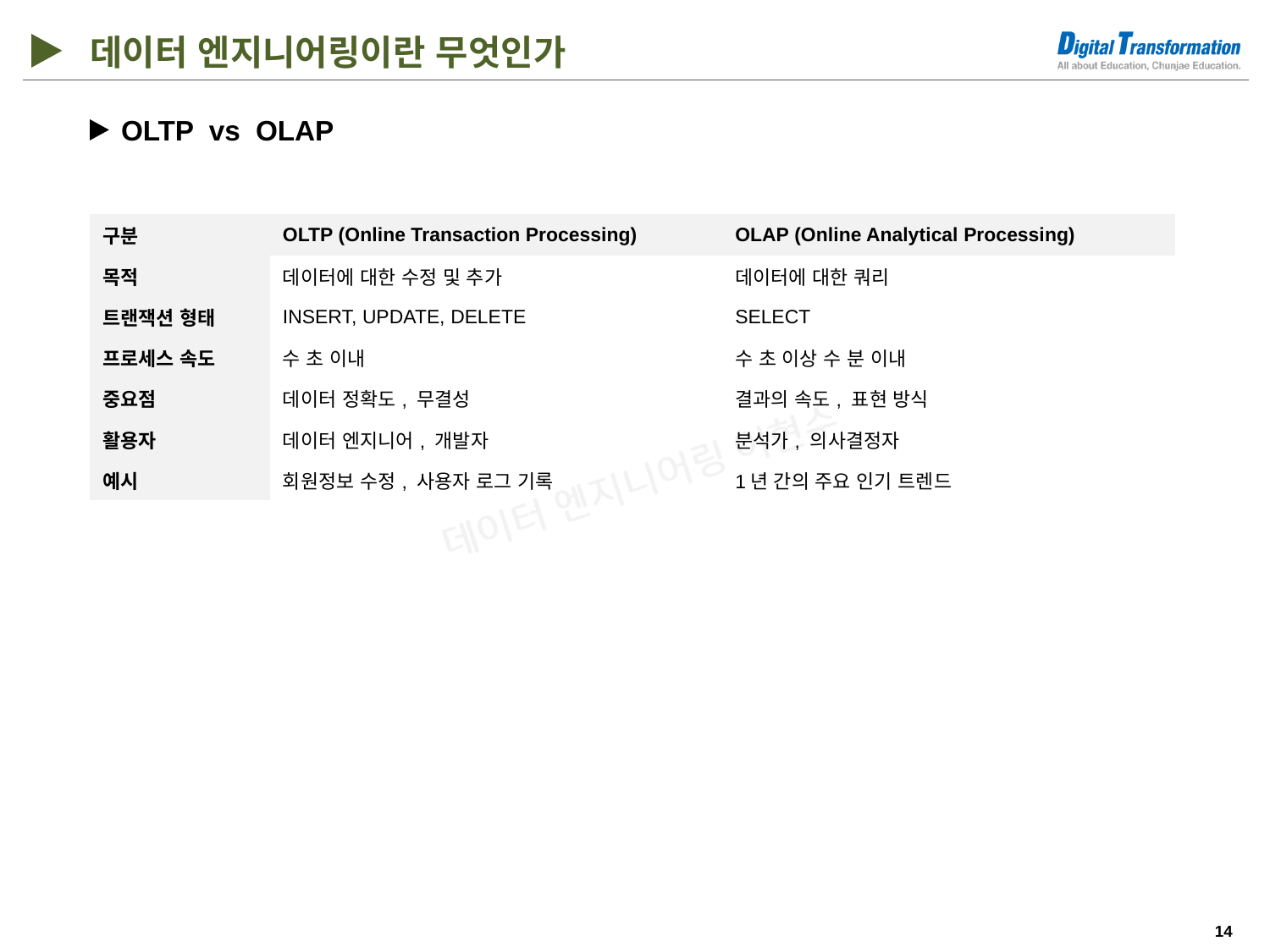

데이터 엔지니어링이란 무엇인가

OLTP  vs  OLAP

| 구분 | OLTP (Online Transaction Processing) | OLAP (Online Analytical Processing) |
| --- | --- | --- |
| 목적 | 데이터에 대한 수정 및 추가 | 데이터에 대한 쿼리 |
| 트랜잭션 형태 | INSERT, UPDATE, DELETE | SELECT |
| 프로세스 속도 | 수 초 이내 | 수 초 이상 수 분 이내 |
| 중요점 | 데이터 정확도, 무결성 | 결과의 속도, 표현 방식 |
| 활용자 | 데이터 엔지니어, 개발자 | 분석가, 의사결정자 |
| 예시 | 회원정보 수정, 사용자 로그 기록 | 1년 간의 주요 인기 트렌드 |